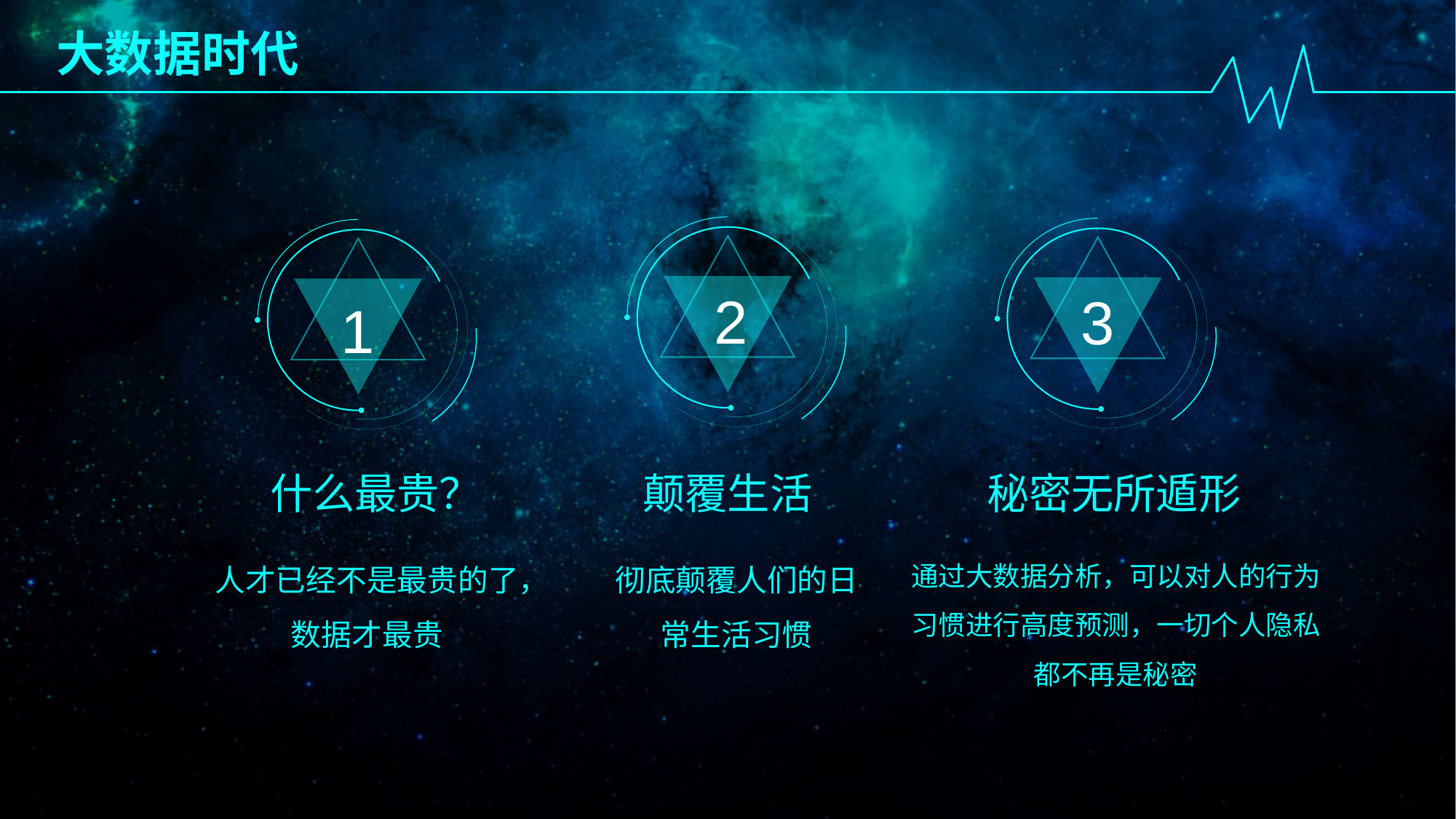

大数据时代

2

3

1
什么最贵？
颠覆生活
秘密无所遁形
人才已经不是最贵的了，数据才最贵
彻底颠覆人们的日常生活习惯
通过大数据分析，可以对人的行为习惯进行高度预测，一切个人隐私都不再是秘密